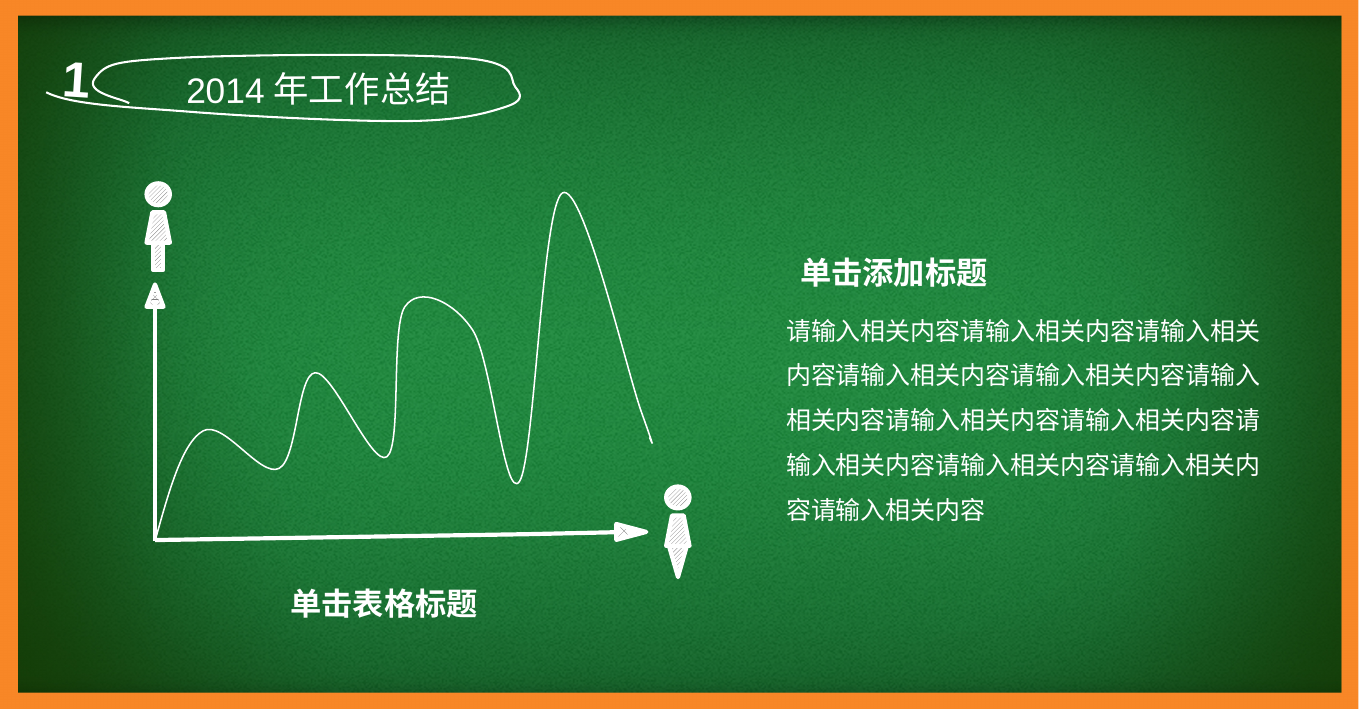

1
2014年工作总结

单击添加标题

请输入相关内容请输入相关内容请输入相关内容请输入相关内容请输入相关内容请输入相关内容请输入相关内容请输入相关内容请输入相关内容请输入相关内容请输入相关内容请输入相关内容

单击表格标题